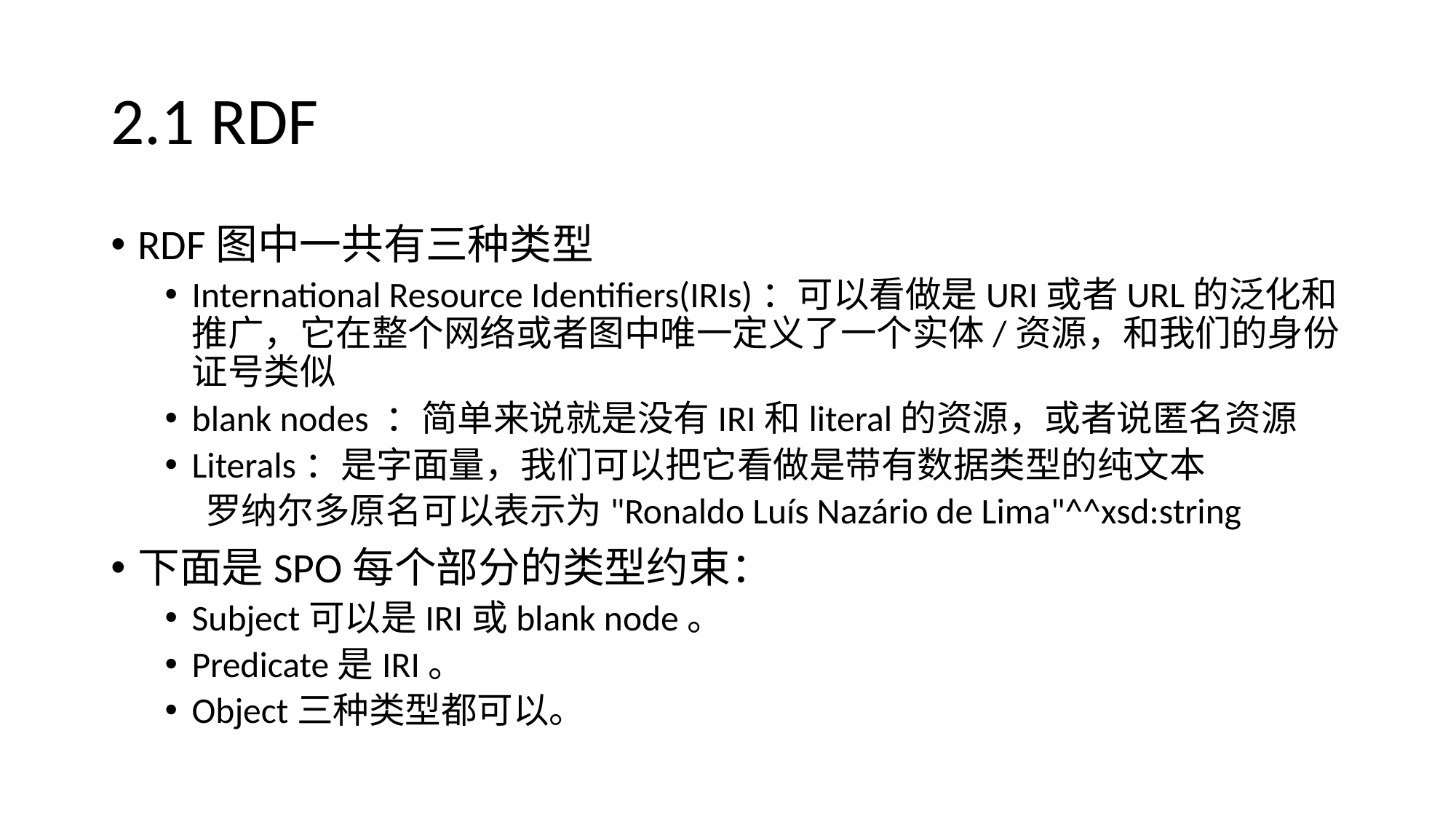

# 2.1 RDF
RDF图中一共有三种类型
International Resource Identifiers(IRIs)：可以看做是URI或者URL的泛化和推广，它在整个网络或者图中唯一定义了一个实体/资源，和我们的身份证号类似
blank nodes ：简单来说就是没有IRI和literal的资源，或者说匿名资源
Literals：是字面量，我们可以把它看做是带有数据类型的纯文本
    罗纳尔多原名可以表示为"Ronaldo Luís Nazário de Lima"^^xsd:string
下面是SPO每个部分的类型约束：
Subject可以是IRI或blank node。
Predicate是IRI。
Object三种类型都可以。